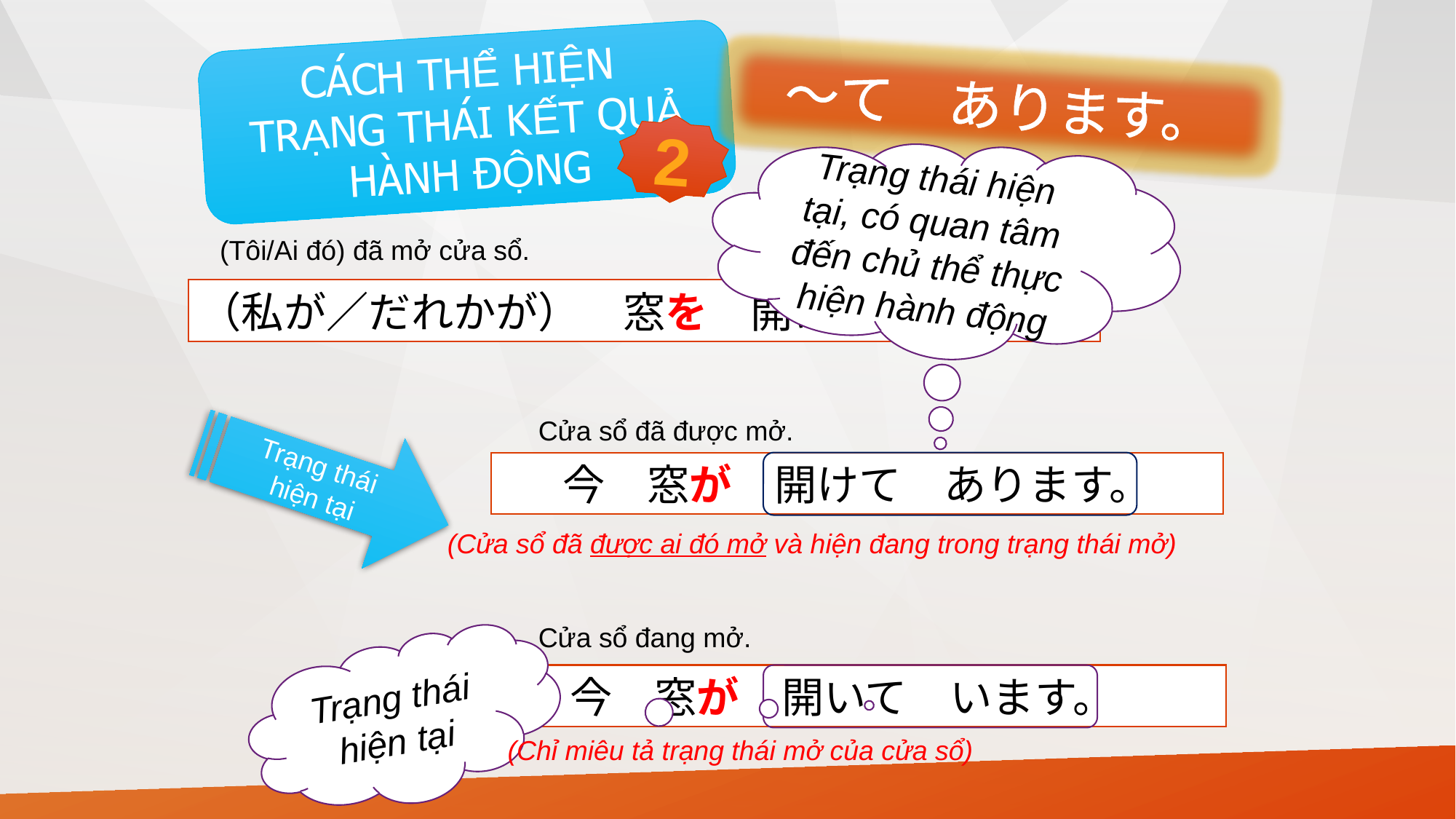

CÁCH THỂ HIỆN
TRẠNG THÁI KẾT QUẢ HÀNH ĐỘNG
～て　あります。
2
Trạng thái hiện tại, có quan tâm đến chủ thể thực hiện hành động
(Tôi/Ai đó) đã mở cửa sổ.
（私が／だれかが）　窓を　開けました。
Cửa sổ đã được mở.
Trạng thái
hiện tại
今　窓が　開けて　あります。

(Cửa sổ đã được ai đó mở và hiện đang trong trạng thái mở)
Cửa sổ đang mở.
Trạng thái hiện tại
今　窓が　開いて　います。

(Chỉ miêu tả trạng thái mở của cửa sổ)